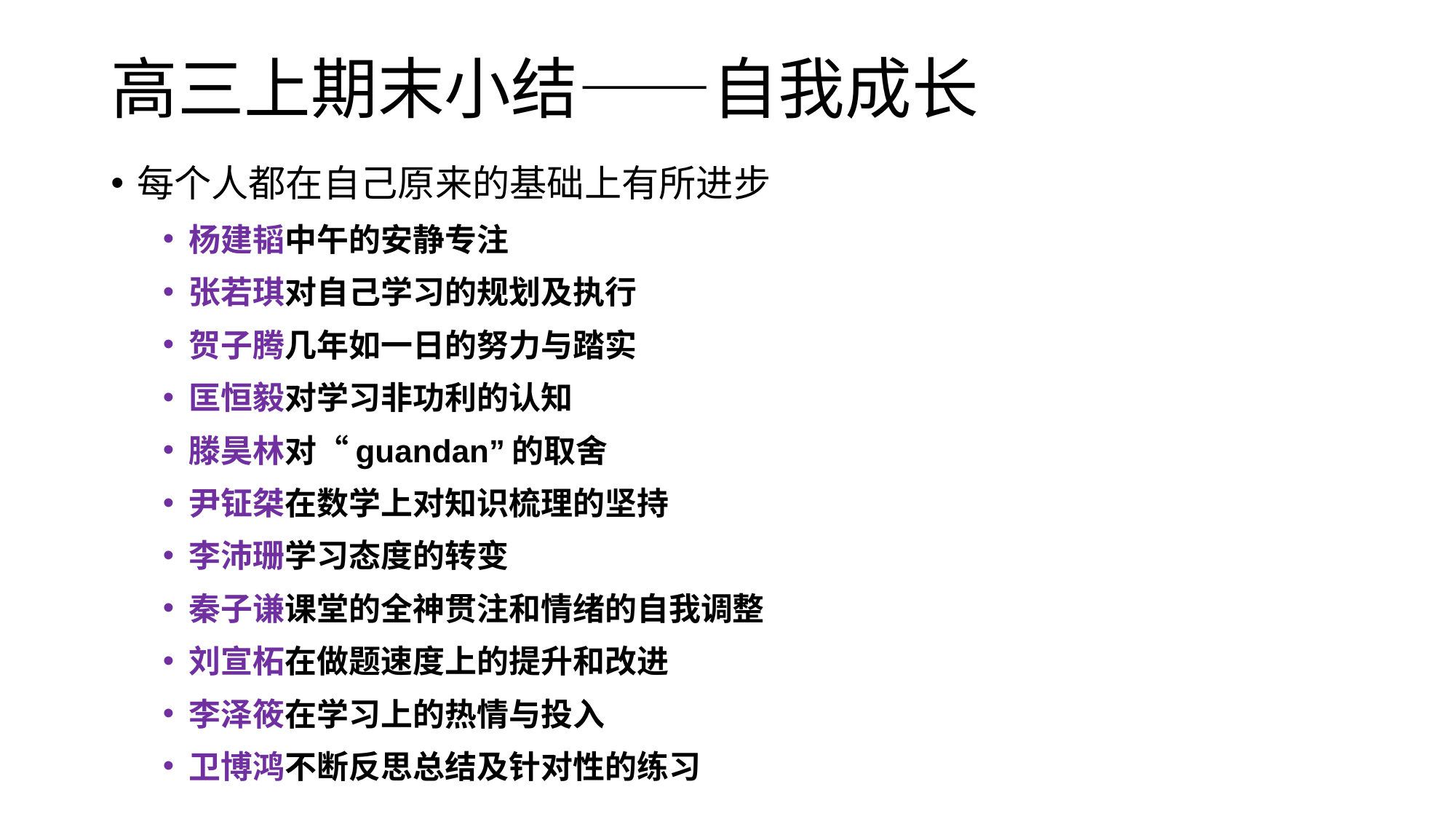

# 高三上期末小结——自我成长
每个人都在自己原来的基础上有所进步
杨建韬中午的安静专注
张若琪对自己学习的规划及执行
贺子腾几年如一日的努力与踏实
匡恒毅对学习非功利的认知
滕昊林对“guandan”的取舍
尹钲桀在数学上对知识梳理的坚持
李沛珊学习态度的转变
秦子谦课堂的全神贯注和情绪的自我调整
刘宣柘在做题速度上的提升和改进
李泽筱在学习上的热情与投入
卫博鸿不断反思总结及针对性的练习